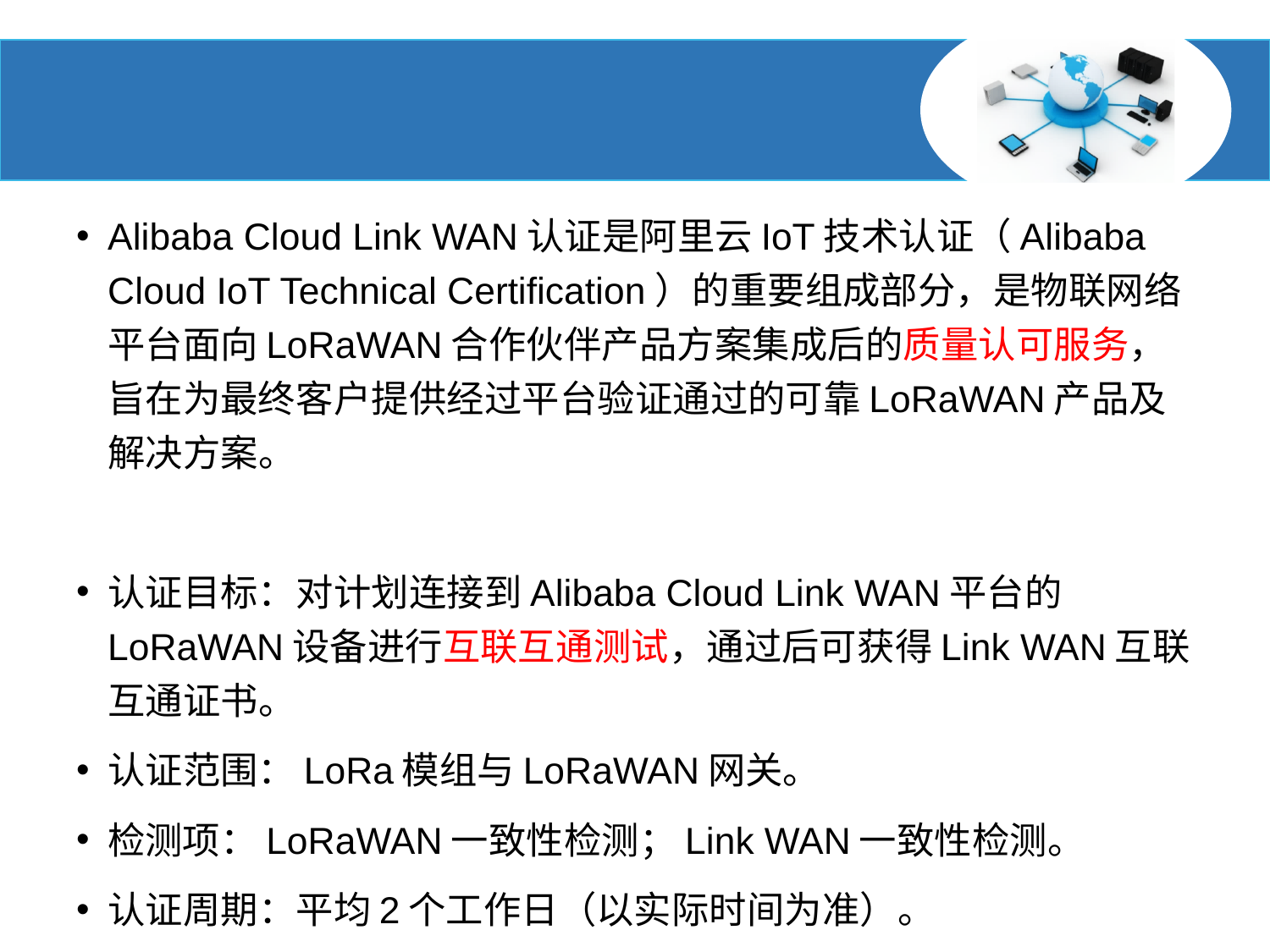

Alibaba Cloud Link WAN认证是阿里云IoT技术认证（Alibaba Cloud IoT Technical Certification）的重要组成部分，是物联网络平台面向LoRaWAN合作伙伴产品方案集成后的质量认可服务，旨在为最终客户提供经过平台验证通过的可靠LoRaWAN产品及解决方案。

认证目标：对计划连接到Alibaba Cloud Link WAN平台的LoRaWAN设备进⾏互联互通测试，通过后可获得Link WAN互联互通证书。
认证范围：LoRa模组与LoRaWAN网关。
检测项：LoRaWAN一致性检测；Link WAN一致性检测。
认证周期：平均2个工作日（以实际时间为准）。